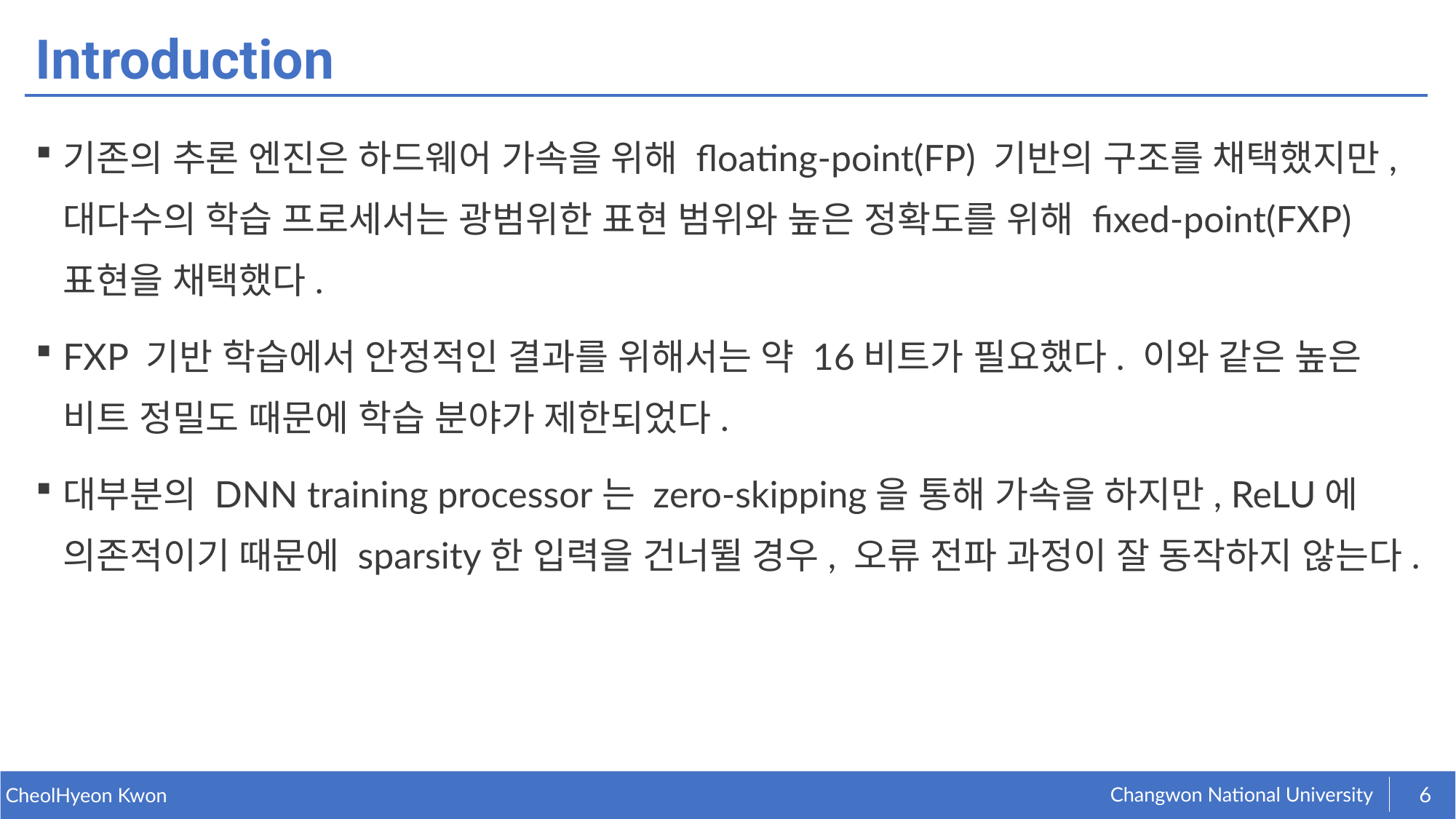

# Introduction
기존의 추론 엔진은 하드웨어 가속을 위해 floating-point(FP) 기반의 구조를 채택했지만, 대다수의 학습 프로세서는 광범위한 표현 범위와 높은 정확도를 위해 fixed-point(FXP) 표현을 채택했다.
FXP 기반 학습에서 안정적인 결과를 위해서는 약 16비트가 필요했다. 이와 같은 높은 비트 정밀도 때문에 학습 분야가 제한되었다.
대부분의 DNN training processor는 zero-skipping을 통해 가속을 하지만, ReLU에 의존적이기 때문에 sparsity한 입력을 건너뛸 경우, 오류 전파 과정이 잘 동작하지 않는다.
6